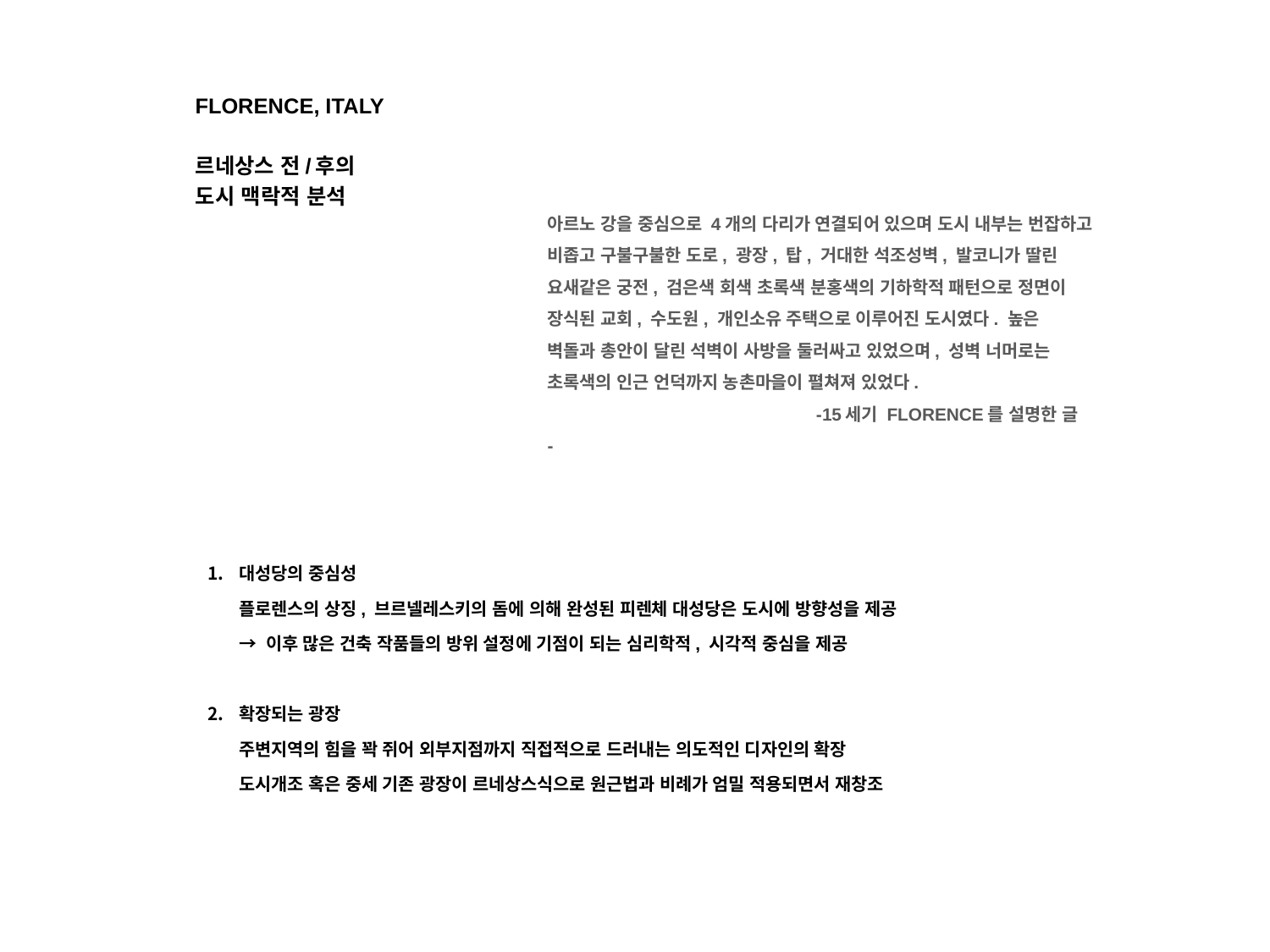

FLORENCE, ITALY

르네상스 전/후의
도시 맥락적 분석

아르노 강을 중심으로 4개의 다리가 연결되어 있으며 도시 내부는 번잡하고 비좁고 구불구불한 도로, 광장, 탑, 거대한 석조성벽, 발코니가 딸린 요새같은 궁전, 검은색 회색 초록색 분홍색의 기하학적 패턴으로 정면이 장식된 교회, 수도원, 개인소유 주택으로 이루어진 도시였다. 높은 벽돌과 총안이 달린 석벽이 사방을 둘러싸고 있었으며, 성벽 너머로는 초록색의 인근 언덕까지 농촌마을이 펼쳐져 있었다.
		   -15세기 FLORENCE를 설명한 글 -
대성당의 중심성
	플로렌스의 상징, 브르넬레스키의 돔에 의해 완성된 피렌체 대성당은 도시에 방향성을 제공
	→ 이후 많은 건축 작품들의 방위 설정에 기점이 되는 심리학적, 시각적 중심을 제공

확장되는 광장
	주변지역의 힘을 꽉 쥐어 외부지점까지 직접적으로 드러내는 의도적인 디자인의 확장
	도시개조 혹은 중세 기존 광장이 르네상스식으로 원근법과 비례가 엄밀 적용되면서 재창조